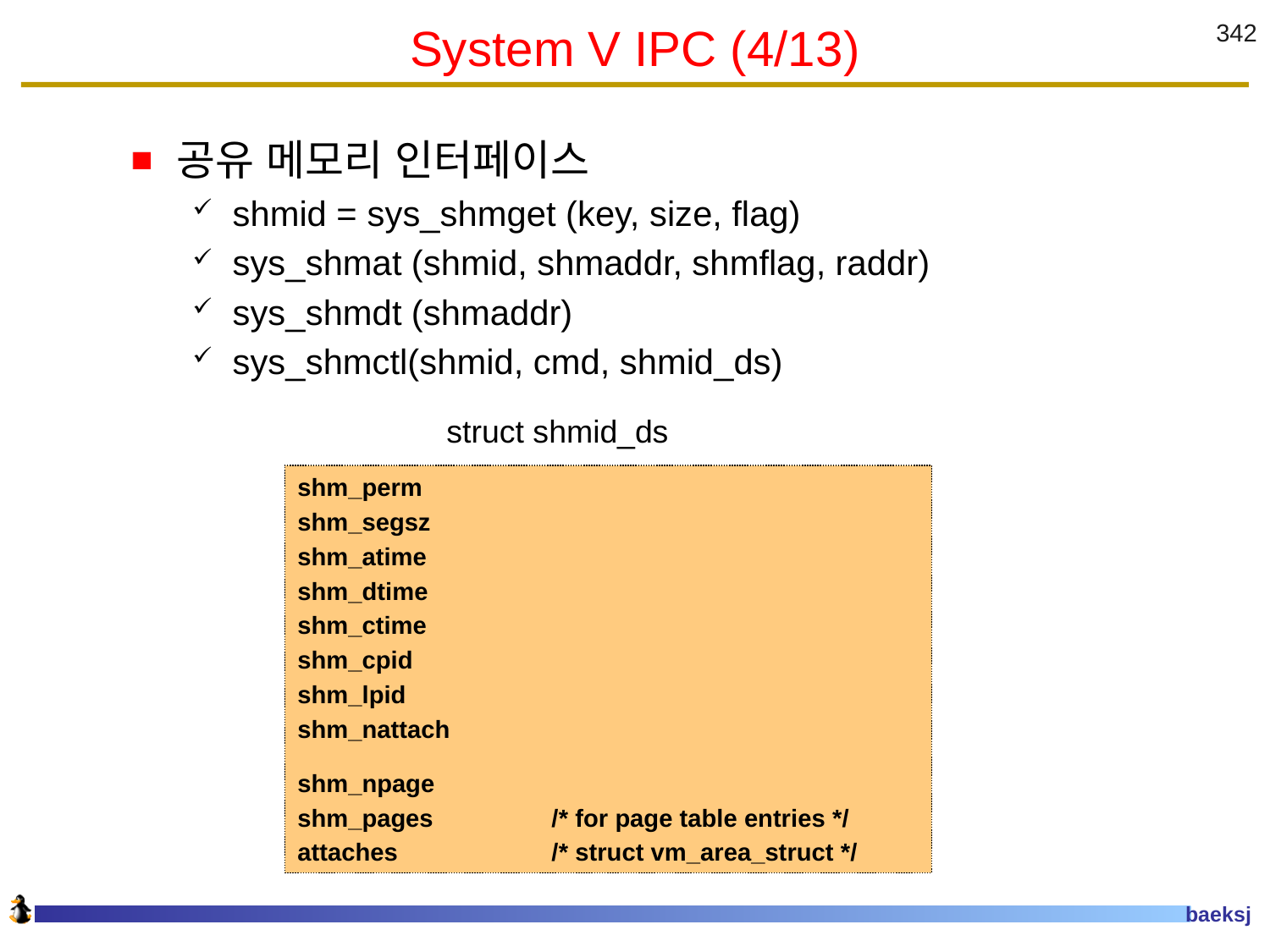

# System V IPC (4/13)
342
공유 메모리 인터페이스
shmid = sys_shmget (key, size, flag)
sys_shmat (shmid, shmaddr, shmflag, raddr)
sys_shmdt (shmaddr)
sys_shmctl(shmid, cmd, shmid_ds)
struct shmid_ds
shm_perm
shm_segsz
shm_atime
shm_dtime
shm_ctime
shm_cpid
shm_lpid
shm_nattach

shm_npage
shm_pages 	/* for page table entries */
attaches    	/* struct vm_area_struct */